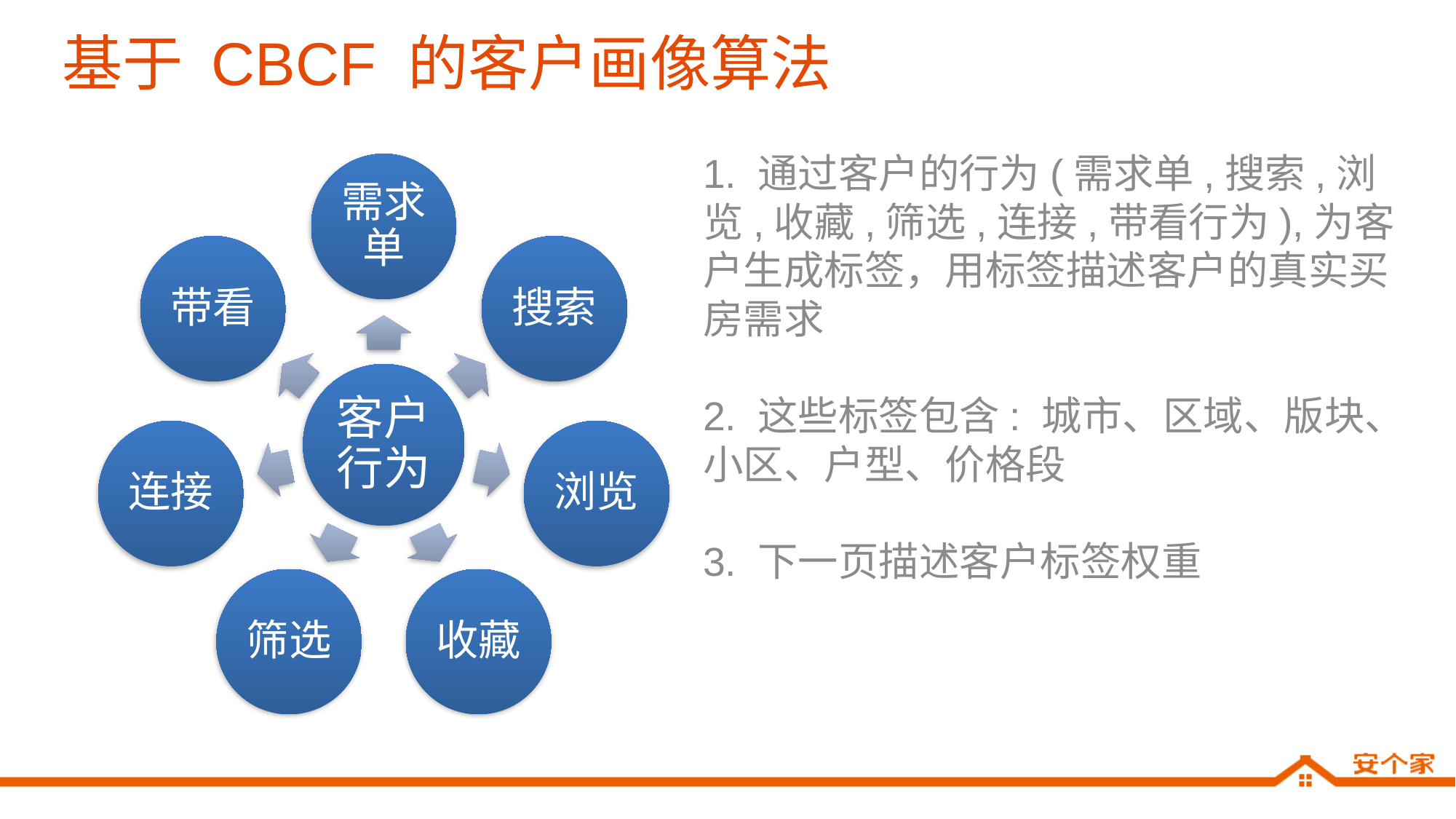

# 基于 CBCF 的客户画像算法
1. 通过客户的行为(需求单,搜索,浏览,收藏,筛选,连接,带看行为),为客户生成标签，用标签描述客户的真实买房需求

2. 这些标签包含: 城市、区域、版块、小区、户型、价格段

3. 下一页描述客户标签权重

客户行为

需求单

搜索

浏览

收藏

筛选

连接

带看